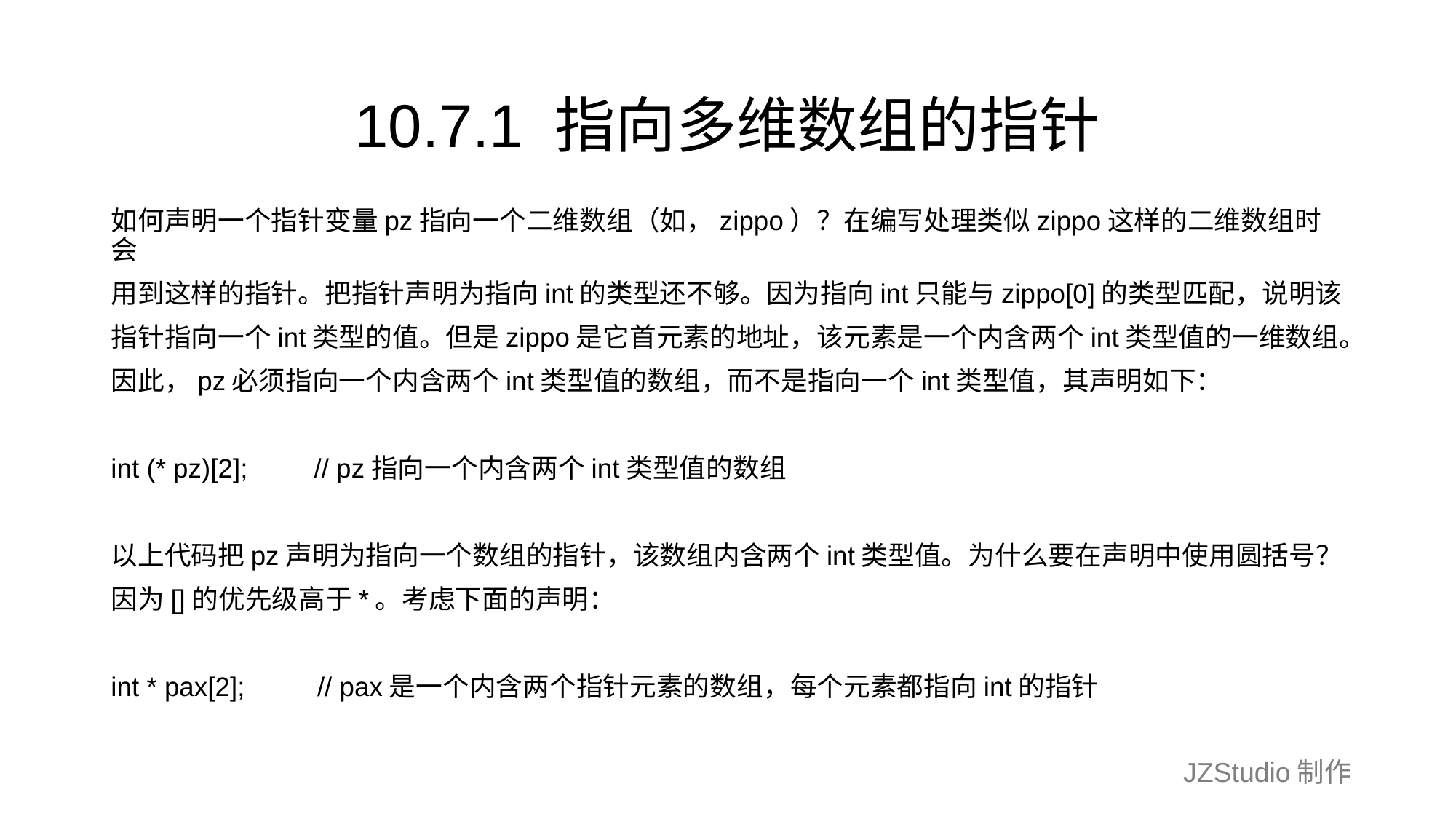

# 10.7.1 指向多维数组的指针
如何声明一个指针变量pz指向一个二维数组（如，zippo）？在编写处理类似zippo这样的二维数组时会
用到这样的指针。把指针声明为指向int的类型还不够。因为指向int只能与zippo[0]的类型匹配，说明该
指针指向一个int类型的值。但是zippo是它首元素的地址，该元素是一个内含两个int类型值的一维数组。
因此，pz必须指向一个内含两个int类型值的数组，而不是指向一个int类型值，其声明如下：

int (* pz)[2];　　// pz指向一个内含两个int类型值的数组

以上代码把pz声明为指向一个数组的指针，该数组内含两个int类型值。为什么要在声明中使用圆括号？
因为[]的优先级高于*。考虑下面的声明：

int * pax[2];　　 // pax是一个内含两个指针元素的数组，每个元素都指向int的指针